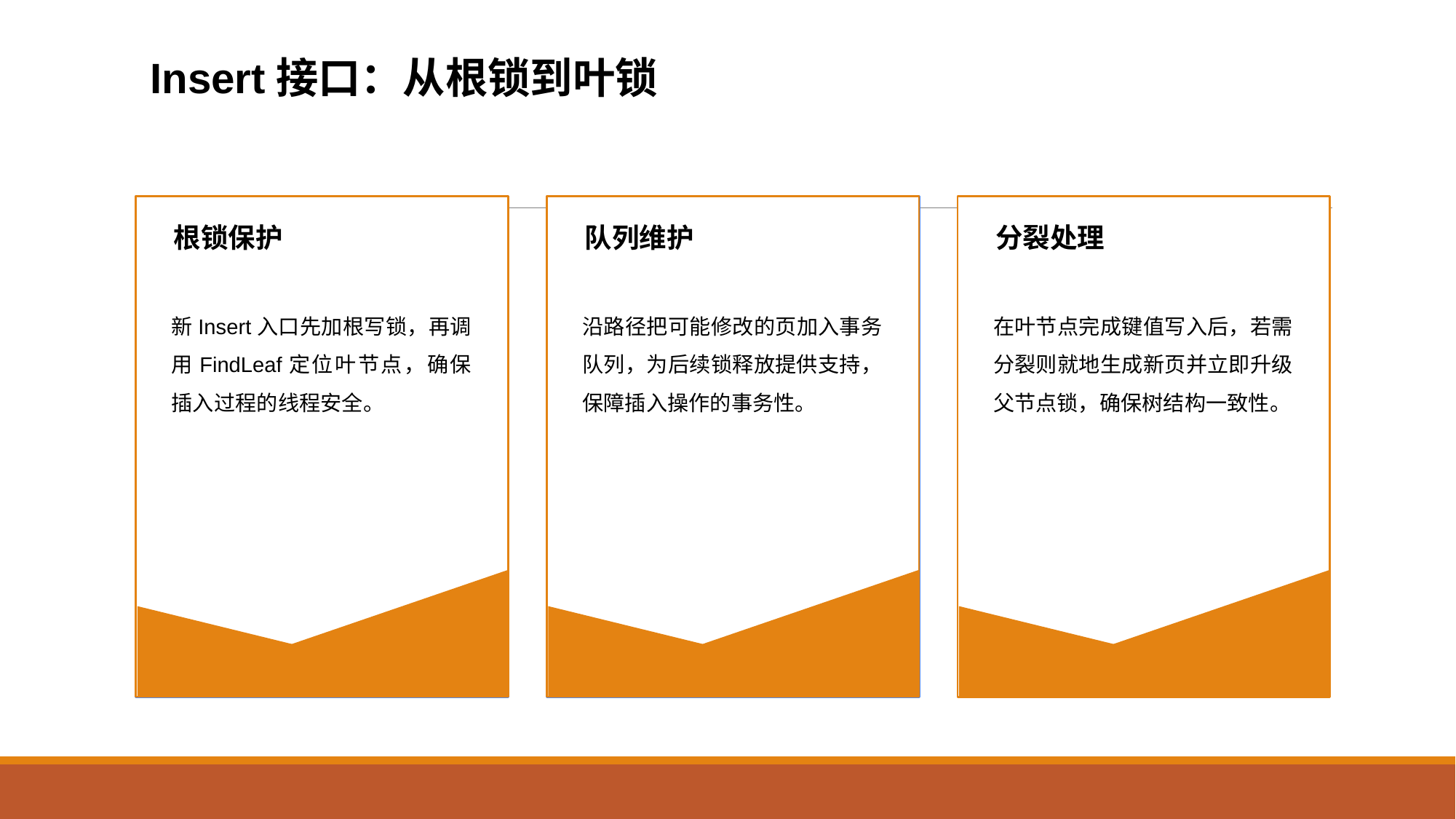

Insert接口：从根锁到叶锁

根锁保护
队列维护
分裂处理
新Insert入口先加根写锁，再调用FindLeaf定位叶节点，确保插入过程的线程安全。
沿路径把可能修改的页加入事务队列，为后续锁释放提供支持，保障插入操作的事务性。
在叶节点完成键值写入后，若需分裂则就地生成新页并立即升级父节点锁，确保树结构一致性。